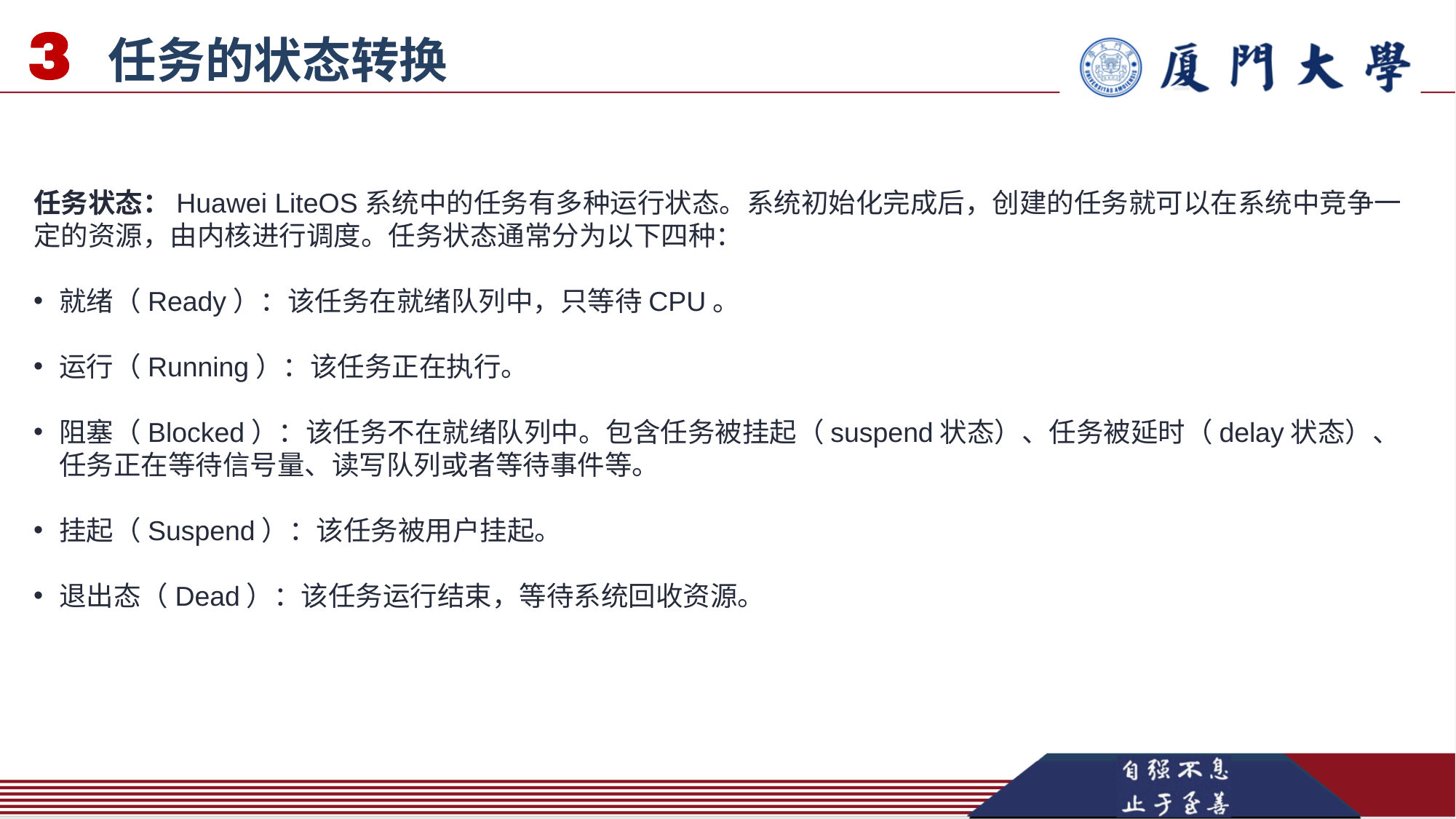

3 任务的状态转换
任务状态：Huawei LiteOS系统中的任务有多种运行状态。系统初始化完成后，创建的任务就可以在系统中竞争一定的资源，由内核进行调度。任务状态通常分为以下四种：

就绪（Ready）：该任务在就绪队列中，只等待CPU。

运行（Running）：该任务正在执行。

阻塞（Blocked）：该任务不在就绪队列中。包含任务被挂起（suspend状态）、任务被延时（delay状态）、任务正在等待信号量、读写队列或者等待事件等。

挂起（Suspend）：该任务被用户挂起。

退出态（Dead）：该任务运行结束，等待系统回收资源。